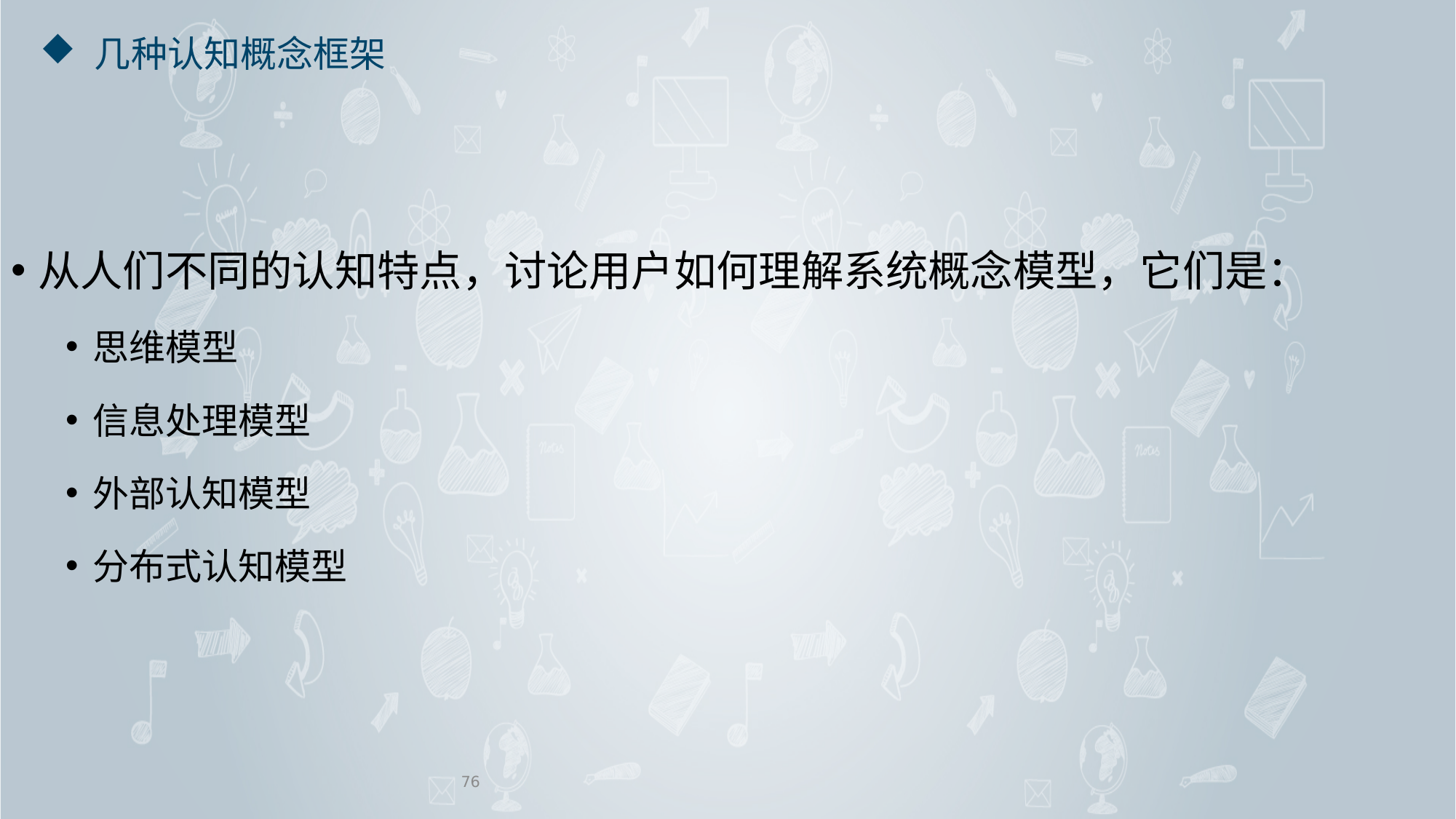

# 几种认知概念框架
从人们不同的认知特点，讨论用户如何理解系统概念模型，它们是：
思维模型
信息处理模型
外部认知模型
分布式认知模型
76